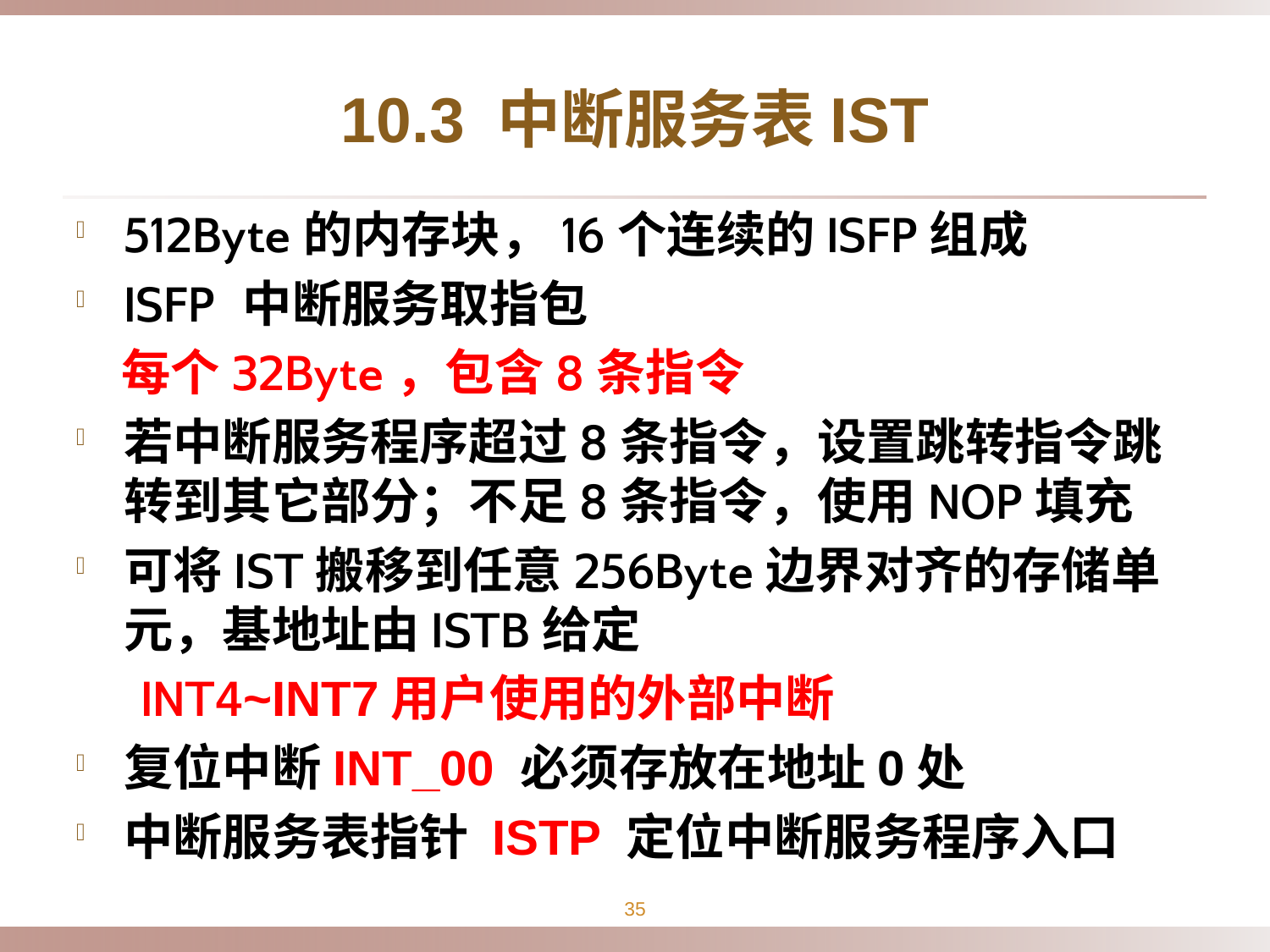

# 10.3 中断服务表IST
512Byte的内存块，16个连续的ISFP组成
ISFP 中断服务取指包
   每个32Byte，包含8条指令
若中断服务程序超过8条指令，设置跳转指令跳转到其它部分；不足8条指令，使用NOP填充
可将IST搬移到任意256Byte边界对齐的存储单元，基地址由ISTB给定
    INT4~INT7用户使用的外部中断
复位中断INT_00 必须存放在地址0处
中断服务表指针 ISTP 定位中断服务程序入口

35